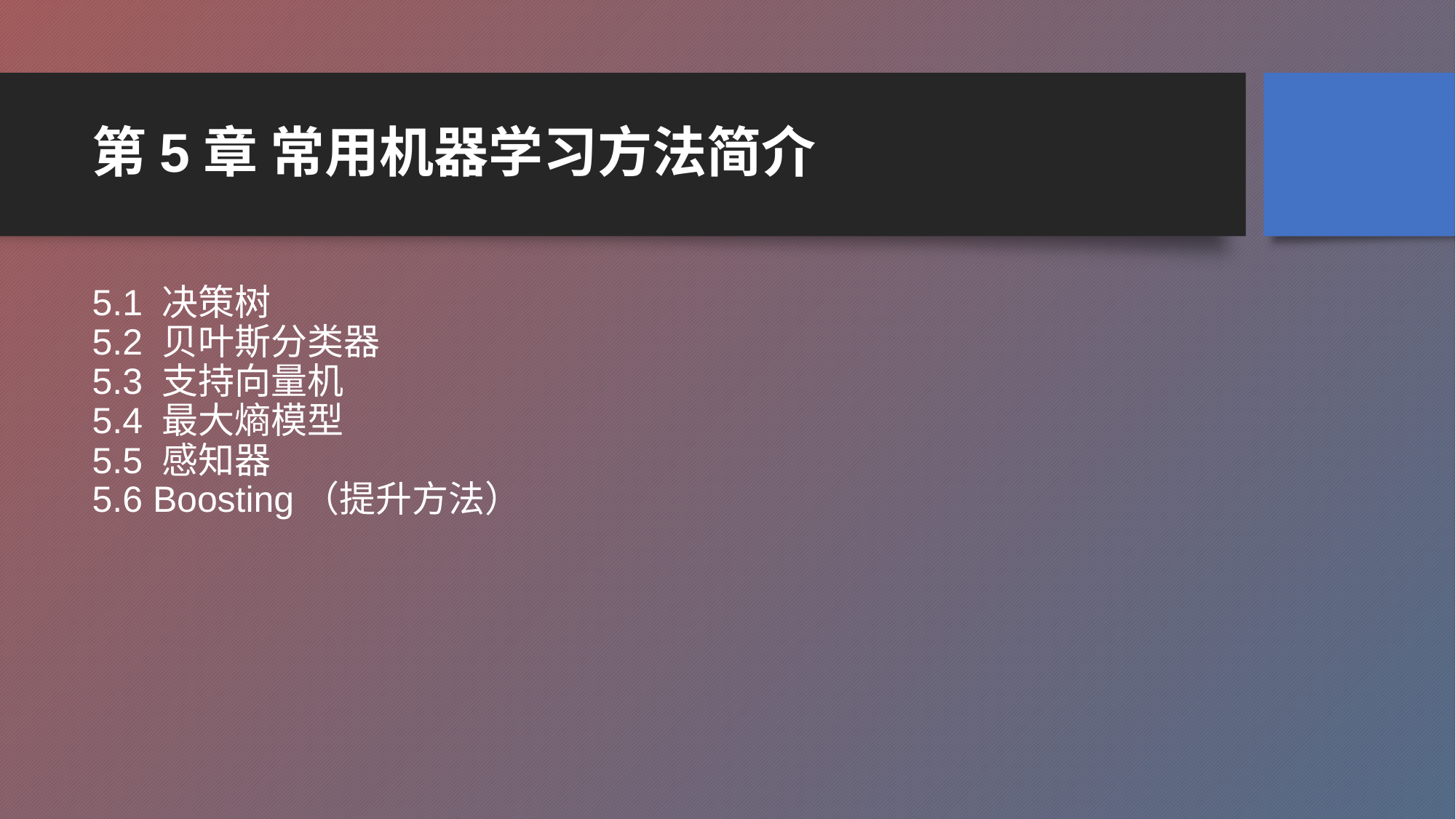

# 第5章 常用机器学习方法简介
5.1 决策树
5.2 贝叶斯分类器
5.3 支持向量机
5.4 最大熵模型
5.5 感知器
5.6 Boosting（提升方法）